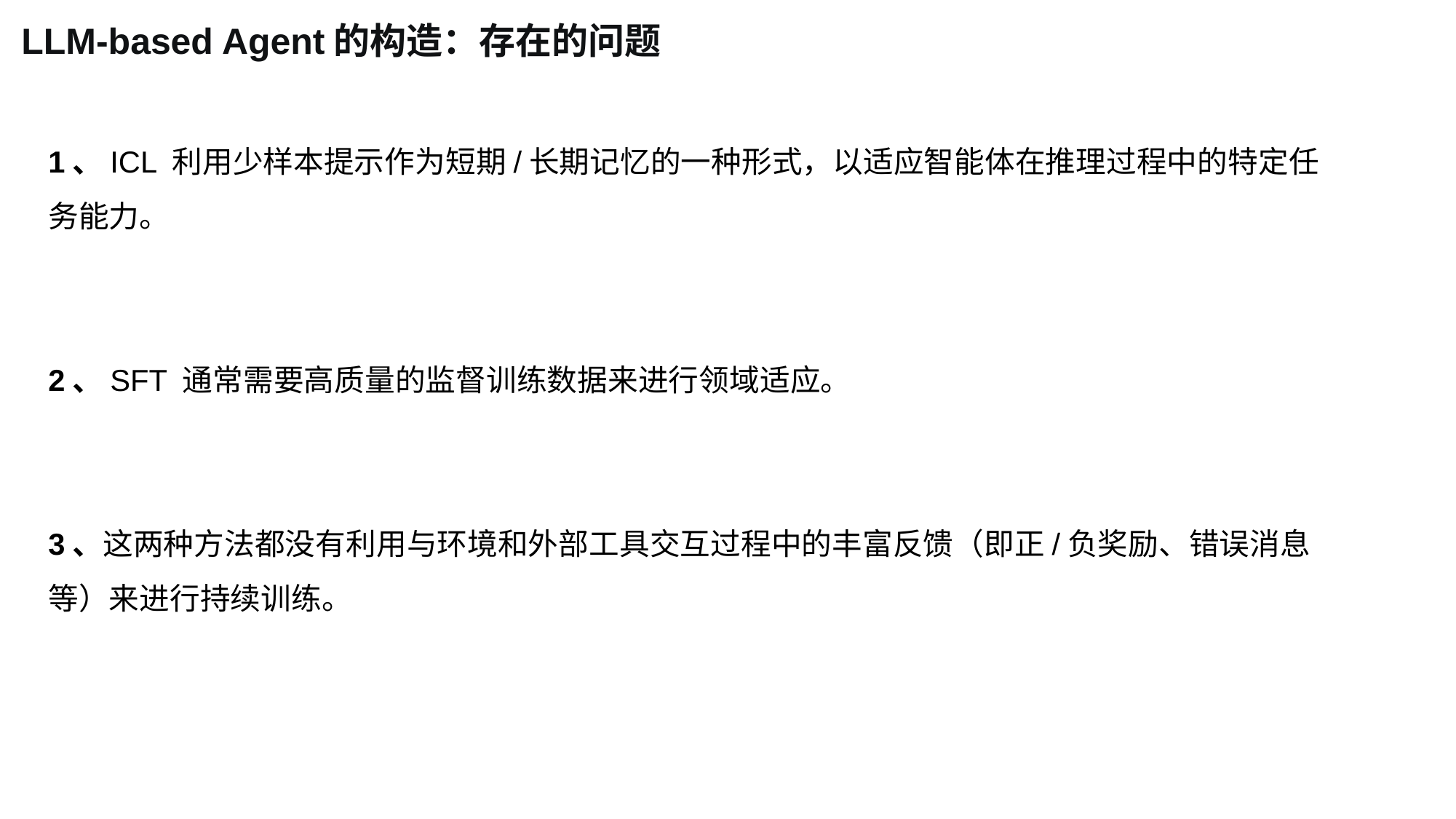

LLM-based Agent的构造：存在的问题
1、ICL 利用少样本提示作为短期/长期记忆的一种形式，以适应智能体在推理过程中的特定任务能力。

2、SFT 通常需要高质量的监督训练数据来进行领域适应。

3、这两种方法都没有利用与环境和外部工具交互过程中的丰富反馈（即正/负奖励、错误消息等）来进行持续训练。